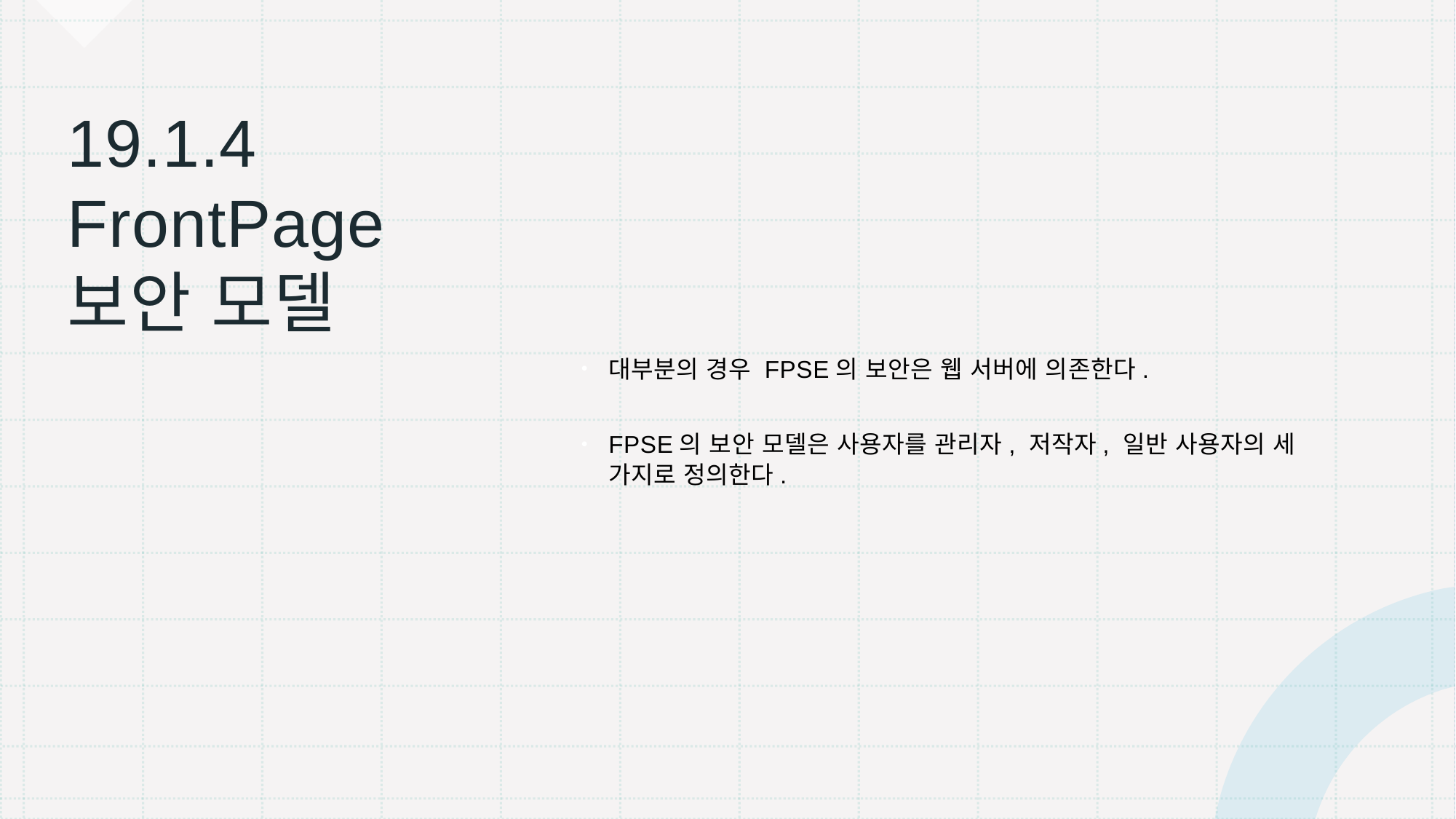

대부분의 경우 FPSE의 보안은 웹 서버에 의존한다.

FPSE의 보안 모델은 사용자를 관리자, 저작자, 일반 사용자의 세 가지로 정의한다.
# 19.1.4 FrontPage 보안 모델